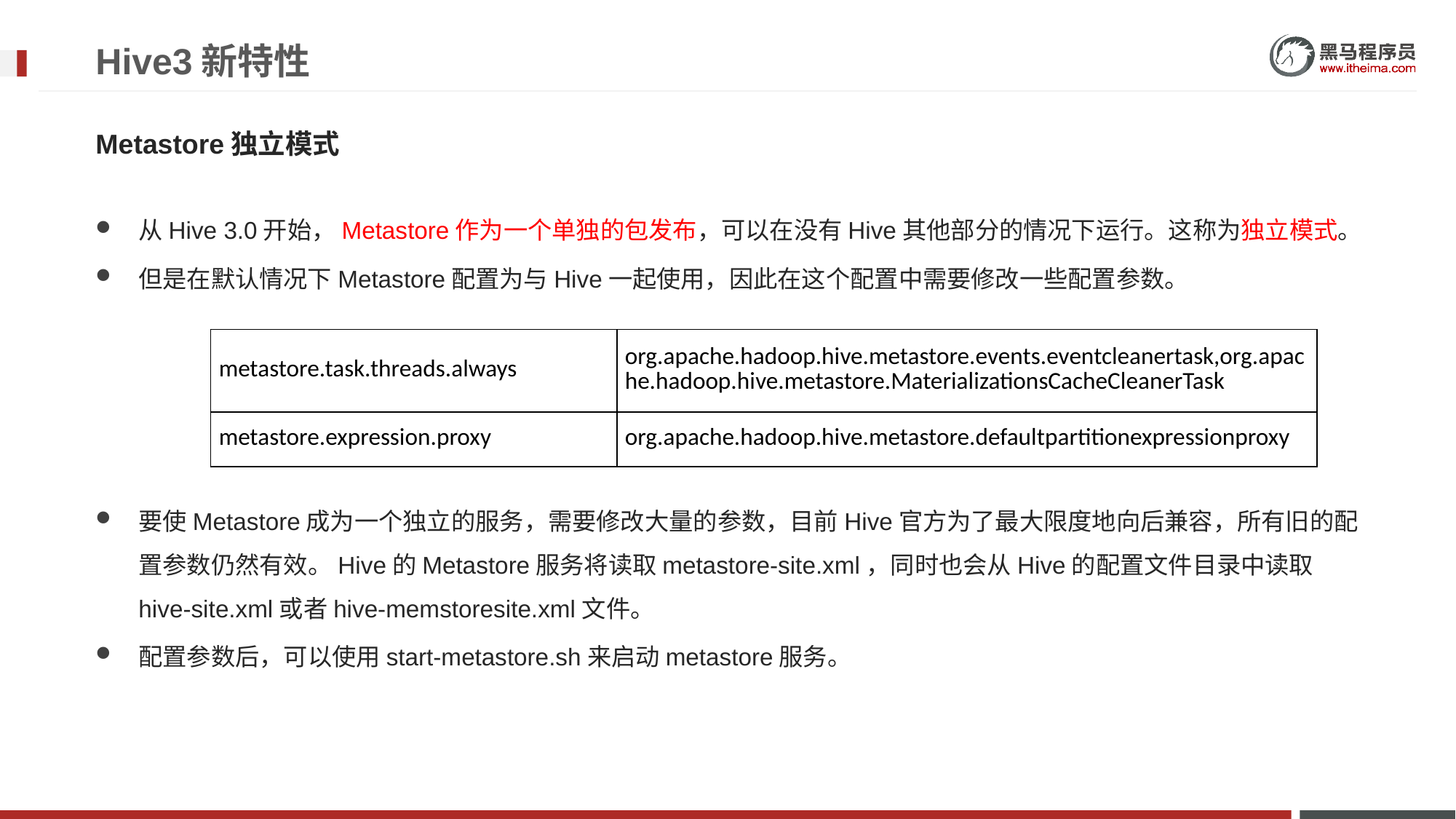

# Hive3新特性
Metastore独立模式
从Hive 3.0开始，Metastore作为一个单独的包发布，可以在没有Hive其他部分的情况下运行。这称为独立模式。
但是在默认情况下Metastore配置为与Hive一起使用，因此在这个配置中需要修改一些配置参数。

要使Metastore成为一个独立的服务，需要修改大量的参数，目前Hive官方为了最大限度地向后兼容，所有旧的配置参数仍然有效。Hive的Metastore服务将读取metastore-site.xml，同时也会从Hive的配置文件目录中读取hive-site.xml或者hive-memstoresite.xml文件。
配置参数后，可以使用start-metastore.sh来启动metastore服务。

| metastore.task.threads.always | org.apache.hadoop.hive.metastore.events.eventcleanertask,org.apache.hadoop.hive.metastore.MaterializationsCacheCleanerTask |
| --- | --- |
| metastore.expression.proxy | org.apache.hadoop.hive.metastore.defaultpartitionexpressionproxy |